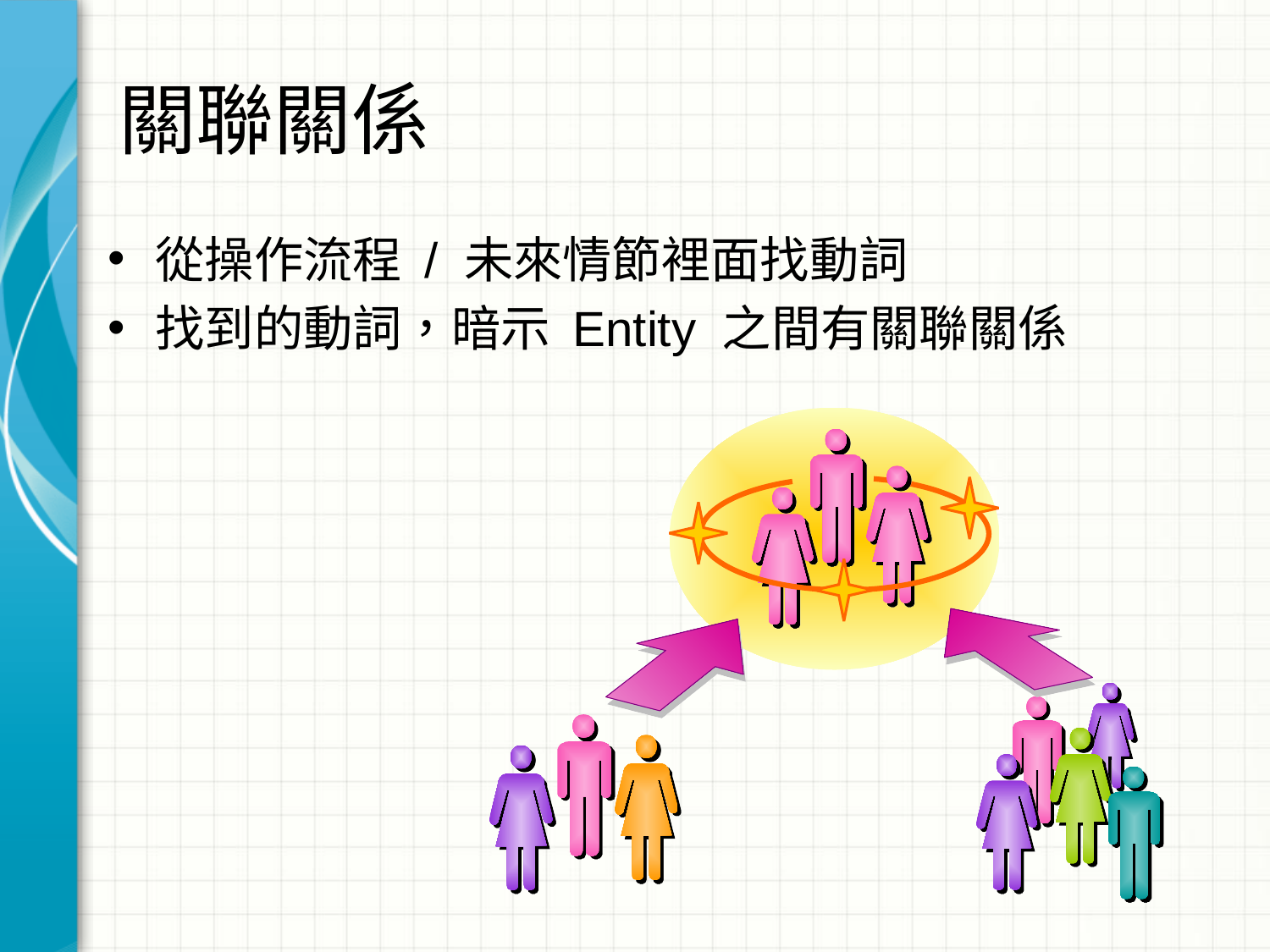

# 關聯關係
從操作流程 / 未來情節裡面找動詞
找到的動詞，暗示 Entity 之間有關聯關係